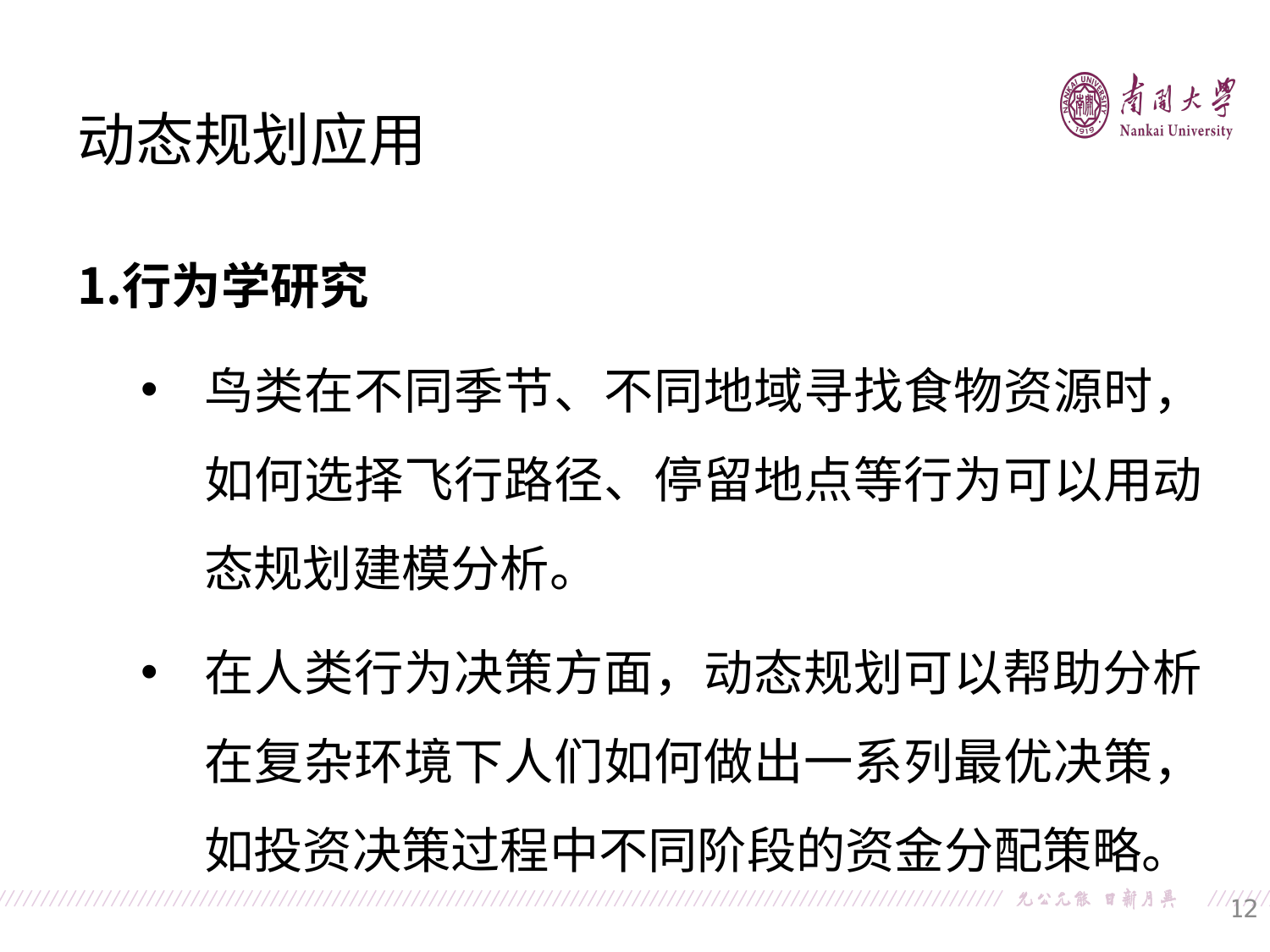

动态规划应用
行为学研究
鸟类在不同季节、不同地域寻找食物资源时，如何选择飞行路径、停留地点等行为可以用动态规划建模分析。
在人类行为决策方面，动态规划可以帮助分析在复杂环境下人们如何做出一系列最优决策，如投资决策过程中不同阶段的资金分配策略。
12